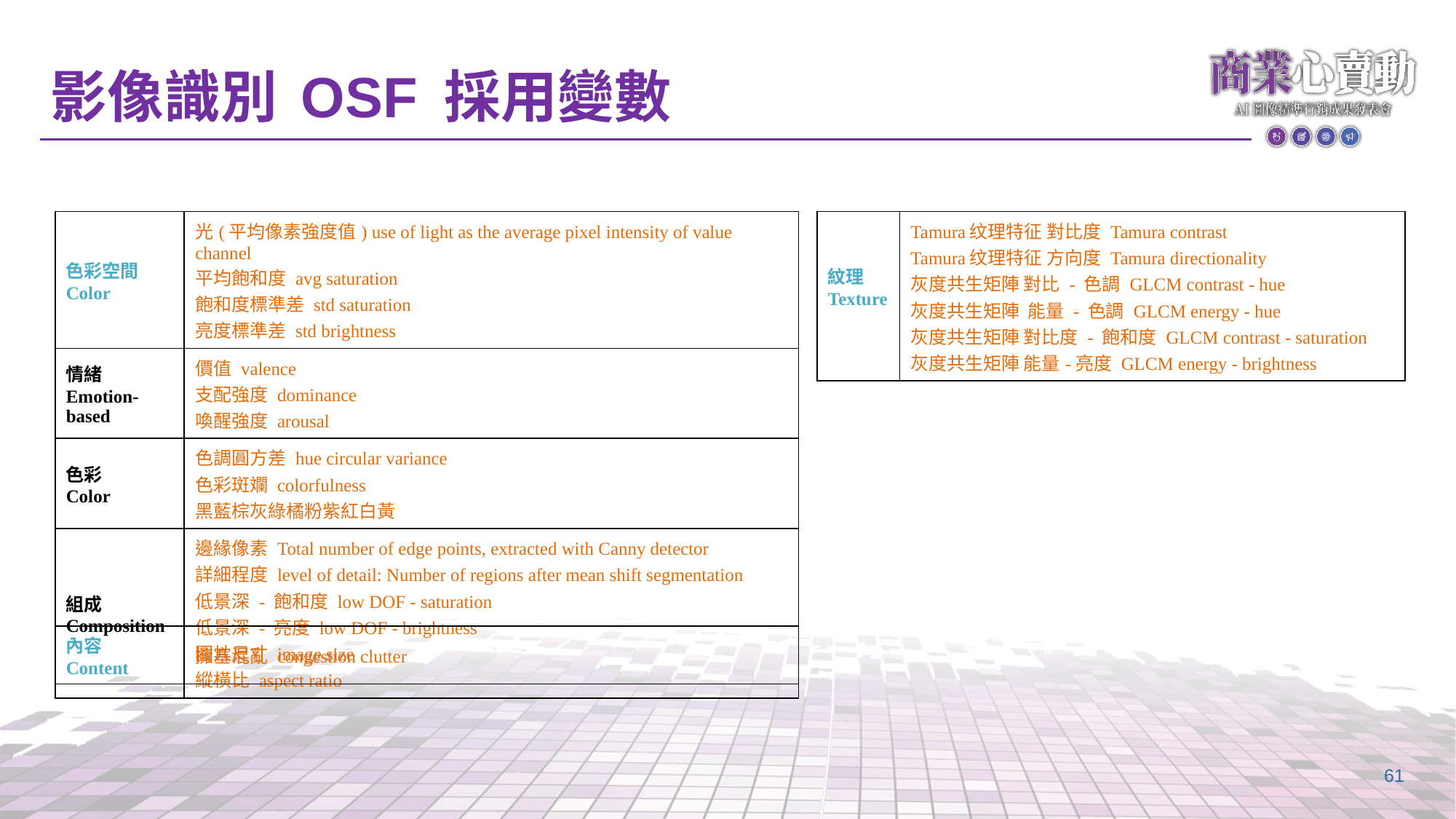

# 影像識別 OSF 採用變數
| 色彩空間 Color | 光(平均像素強度值) use of light as the average pixel intensity of value channel 平均飽和度 avg saturation 飽和度標準差 std saturation 亮度標準差 std brightness |
| --- | --- |
| 情緒 Emotion-based | 價值 valence 支配強度 dominance 喚醒強度 arousal |
| 色彩 Color | 色調圓方差 hue circular variance 色彩斑斕 colorfulness 黑藍棕灰綠橘粉紫紅白黃 |
| 組成 Composition | 邊緣像素 Total number of edge points, extracted with Canny detector 詳細程度 level of detail: Number of regions after mean shift segmentation 低景深 - 飽和度 low DOF - saturation 低景深 - 亮度 low DOF - brightness 圖片尺寸 image size 縱橫比 aspect ratio |
| 紋理 Texture | Tamura纹理特征 對比度 Tamura contrast Tamura纹理特征 方向度 Tamura directionality 灰度共生矩陣 對比 - 色調 GLCM contrast - hue 灰度共生矩陣 能量 - 色調 GLCM energy - hue 灰度共生矩陣 對比度 - 飽和度 GLCM contrast - saturation 灰度共生矩陣 能量-亮度 GLCM energy - brightness |
| --- | --- |
| 內容 Content | 擁塞混亂 congestion clutter |
| --- | --- |
61